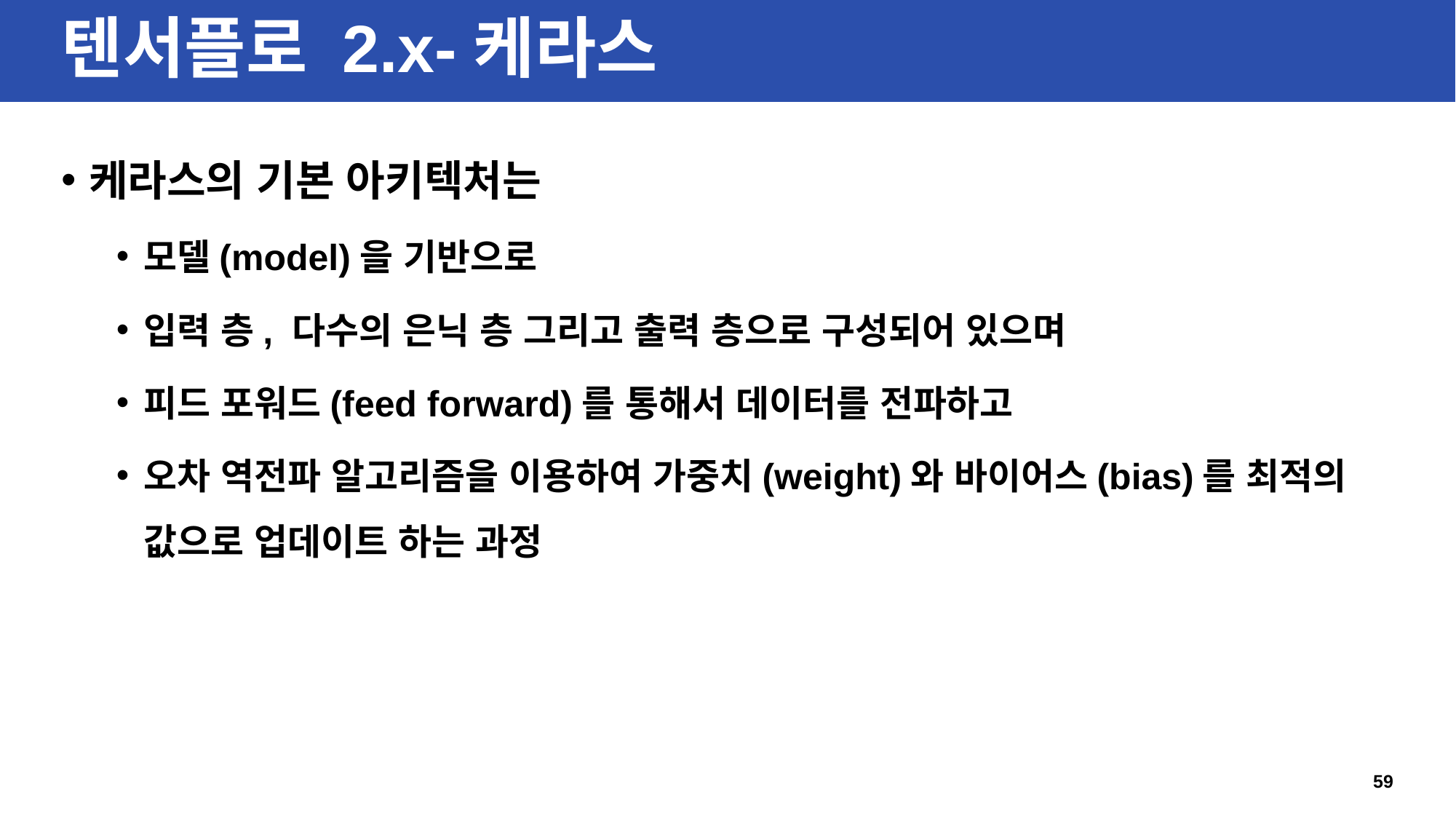

# 텐서플로 2.x-케라스
케라스의 기본 아키텍처는
모델(model)을 기반으로
입력 층, 다수의 은닉 층 그리고 출력 층으로 구성되어 있으며
피드 포워드(feed forward)를 통해서 데이터를 전파하고
오차 역전파 알고리즘을 이용하여 가중치(weight)와 바이어스(bias)를 최적의 값으로 업데이트 하는 과정
59